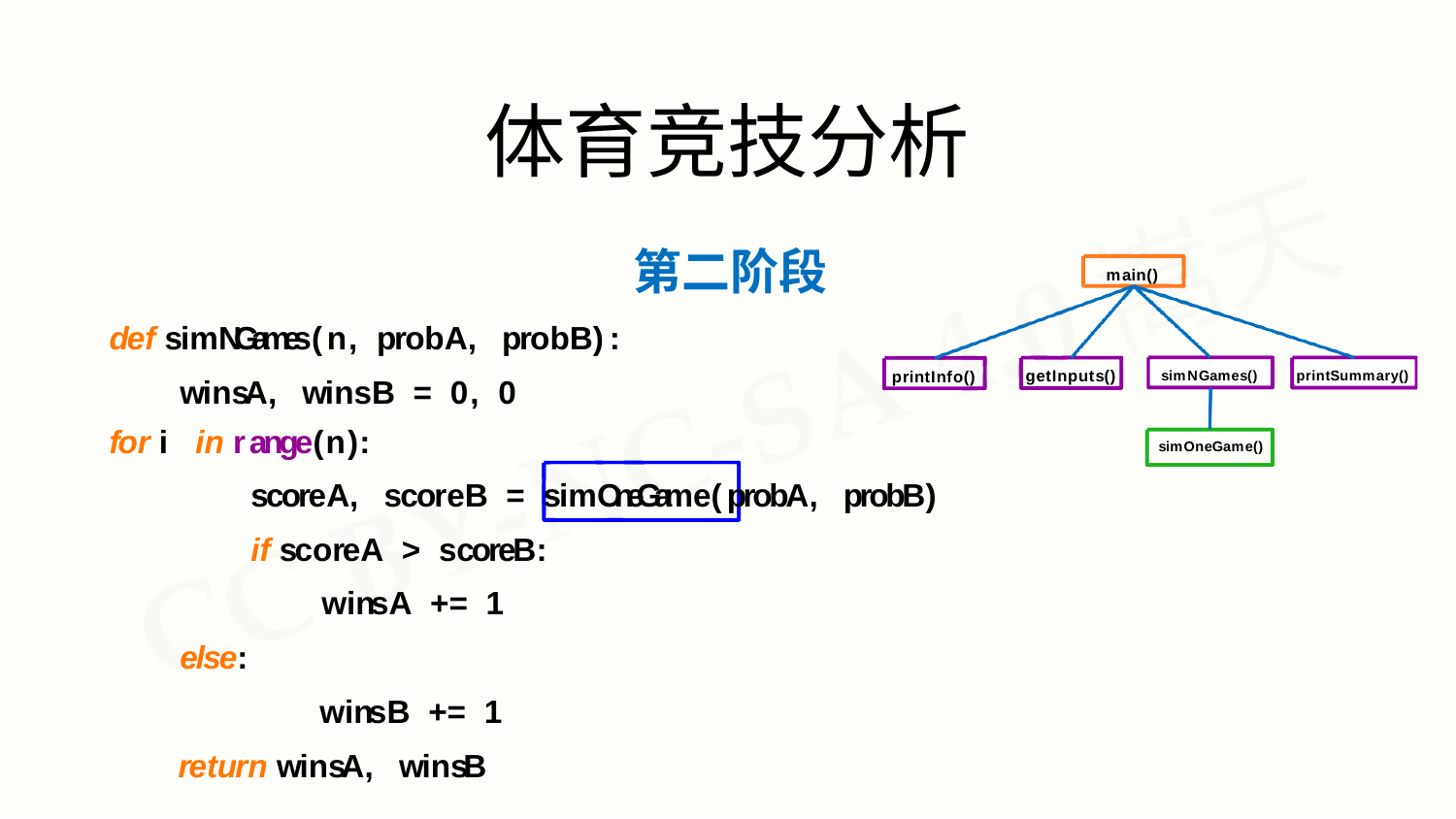

# 体育竞技分析

第二阶段
def simNGames(n,  probA,  probB): winsA,  winsB  =  0,  0
for i  in range(n):
main()
getInputs()
printInfo()
simNGames()
printSummary()
simOneGame()
scoreA,  scoreB  =  simOneGame(probA,  probB)
if scoreA  >  scoreB: winsA  +=  1
else:
winsB  +=  1
return winsA,  winsB